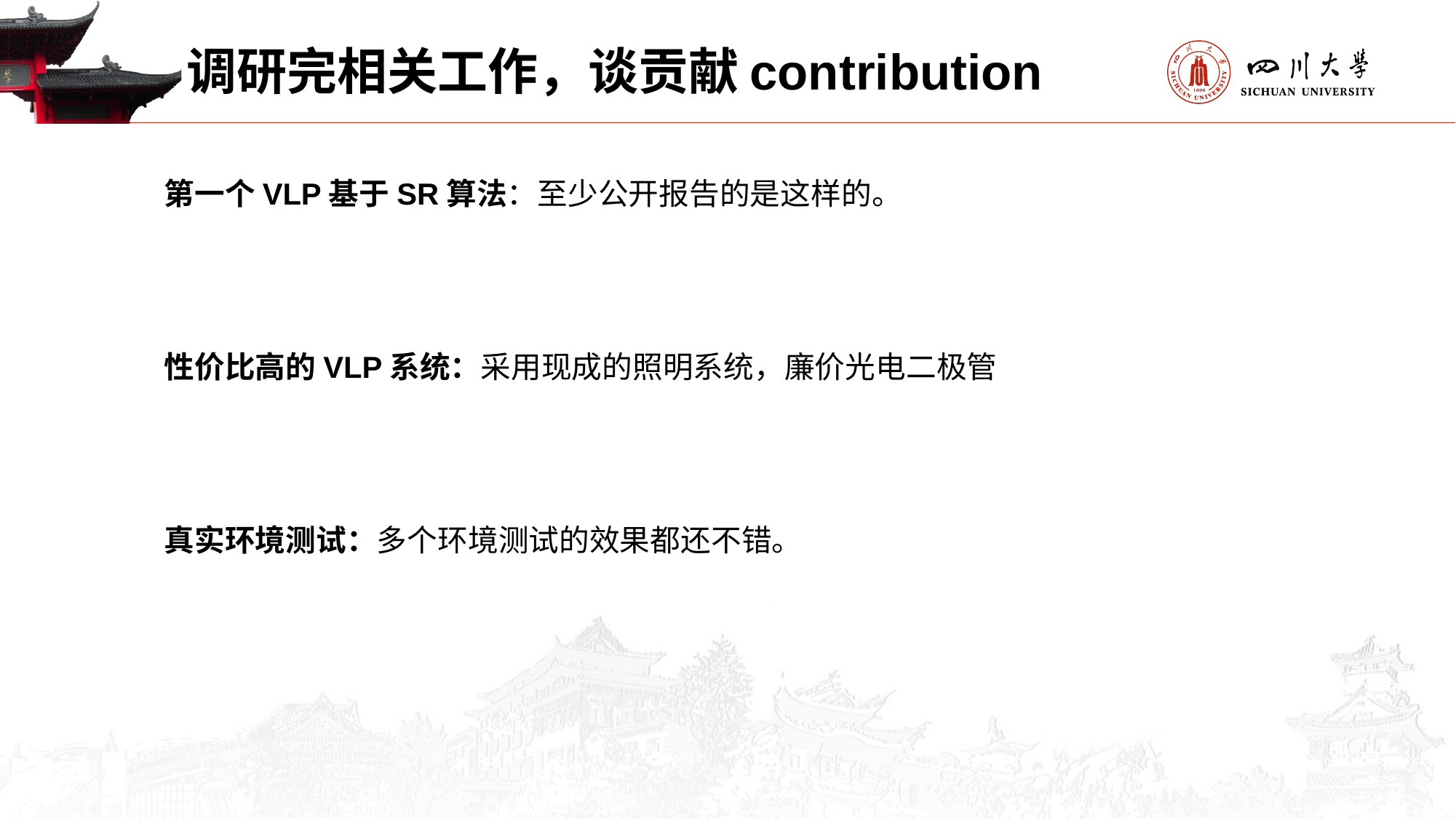

# 调研完相关工作，谈贡献contribution
第一个VLP基于SR算法：至少公开报告的是这样的。
性价比高的VLP系统：采用现成的照明系统，廉价光电二极管
真实环境测试：多个环境测试的效果都还不错。